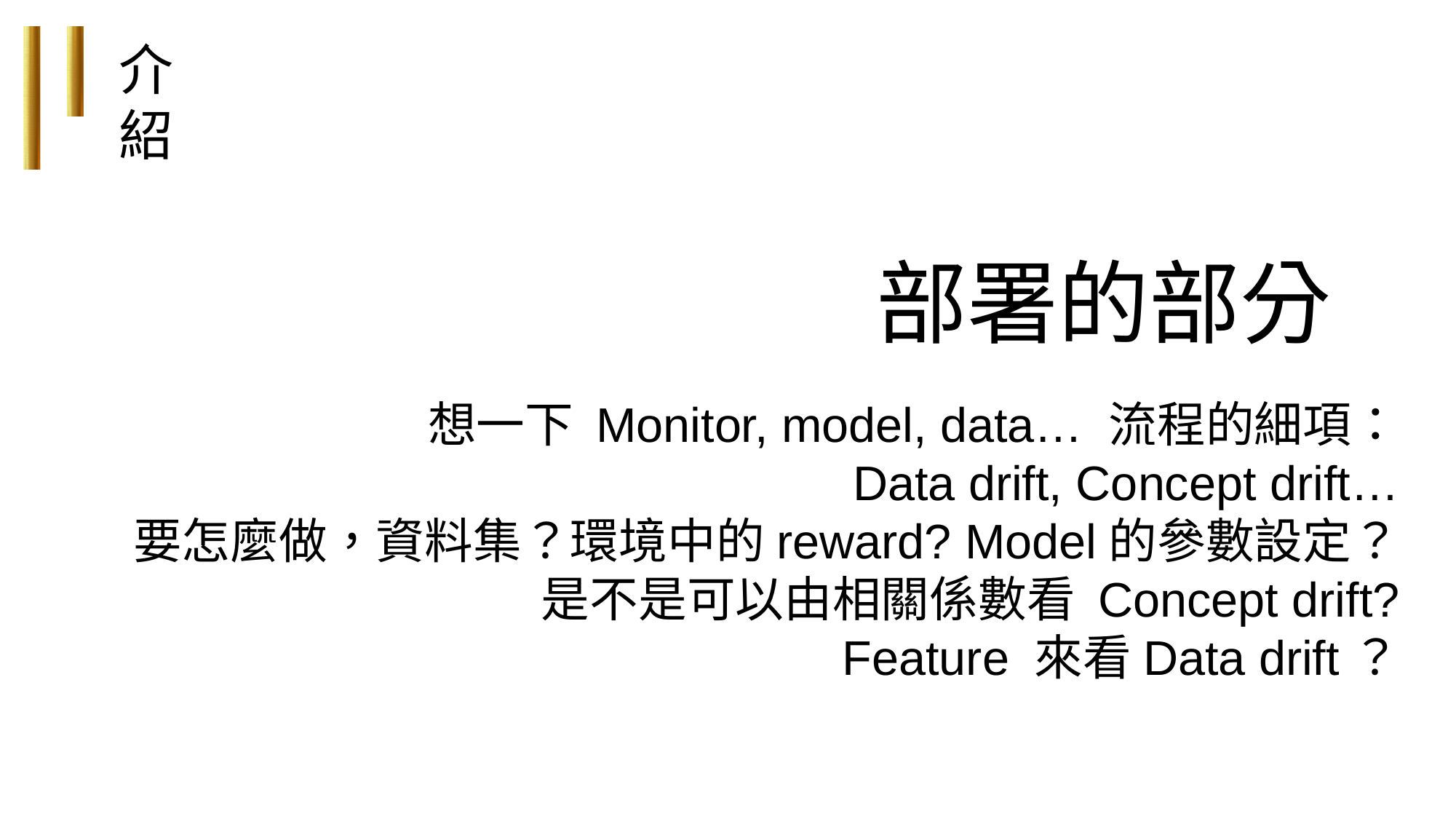

介紹

# 部署的部分
想一下 Monitor, model, data… 流程的細項：
Data drift, Concept drift…
要怎麼做，資料集？環境中的reward? Model的參數設定？
是不是可以由相關係數看 Concept drift?
Feature 來看Data drift？